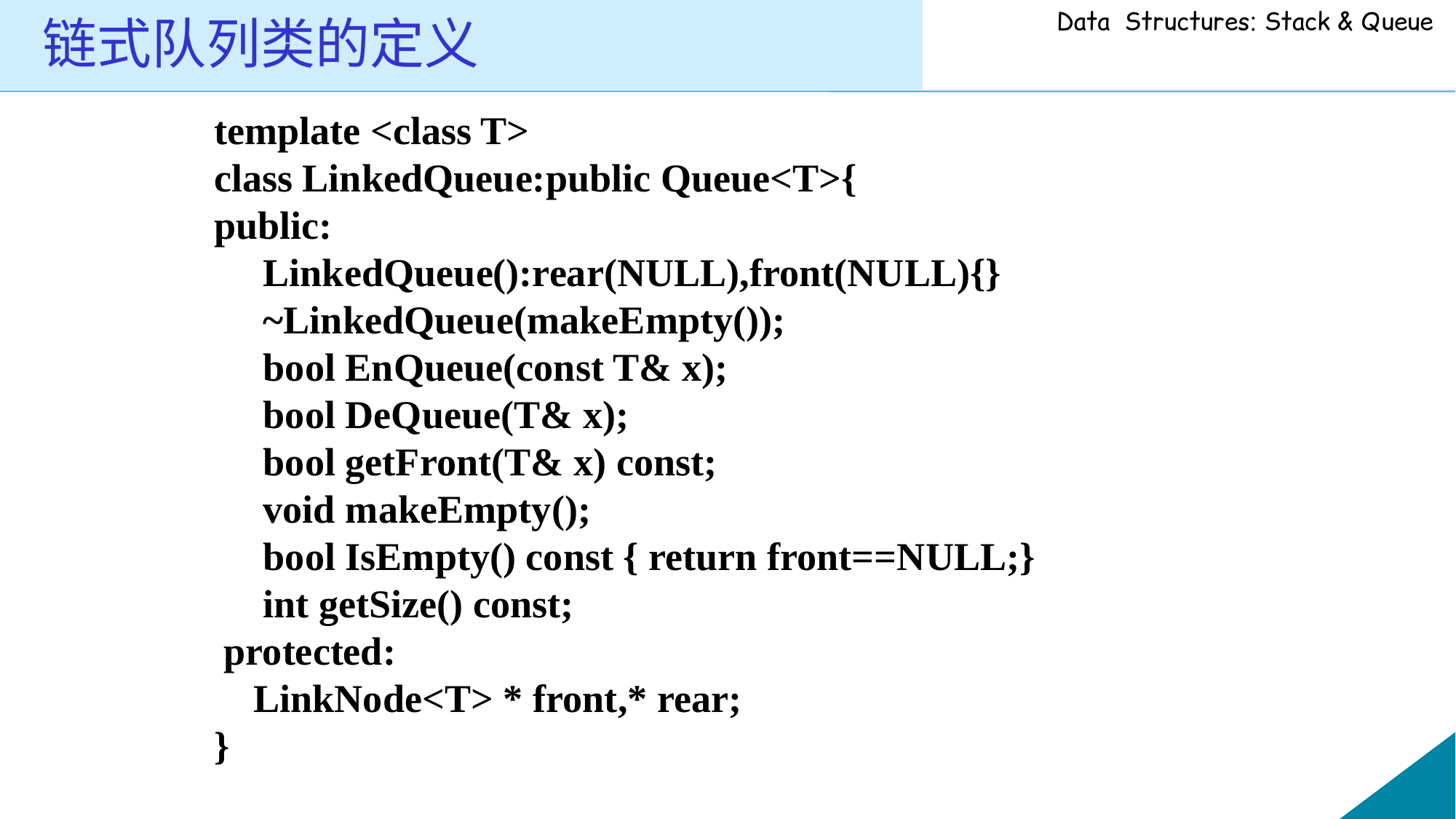

# 链式队列类的定义
template <class T>
class LinkedQueue:public Queue<T>{
public:
     LinkedQueue():rear(NULL),front(NULL){}
     ~LinkedQueue(makeEmpty());
     bool EnQueue(const T& x);
     bool DeQueue(T& x);
     bool getFront(T& x) const;
     void makeEmpty();
     bool IsEmpty() const { return front==NULL;}
     int getSize() const;
 protected:
    LinkNode<T> * front,* rear;
}